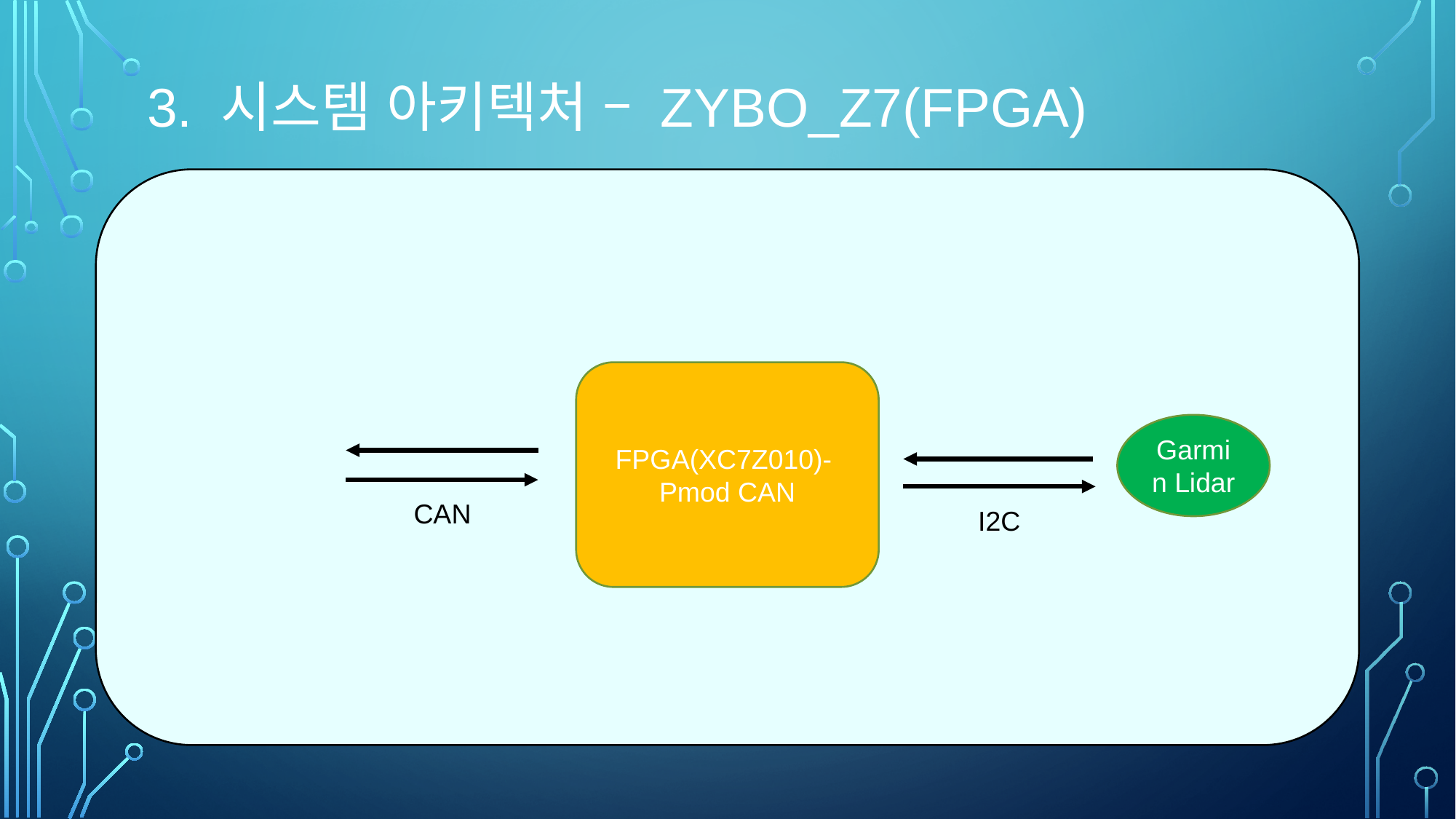

# 3. 시스템 아키텍처 – ZYBO_Z7(FPGA)

FPGA(XC7Z010)-  Pmod CAN
Garmin Lidar
CAN
I2C